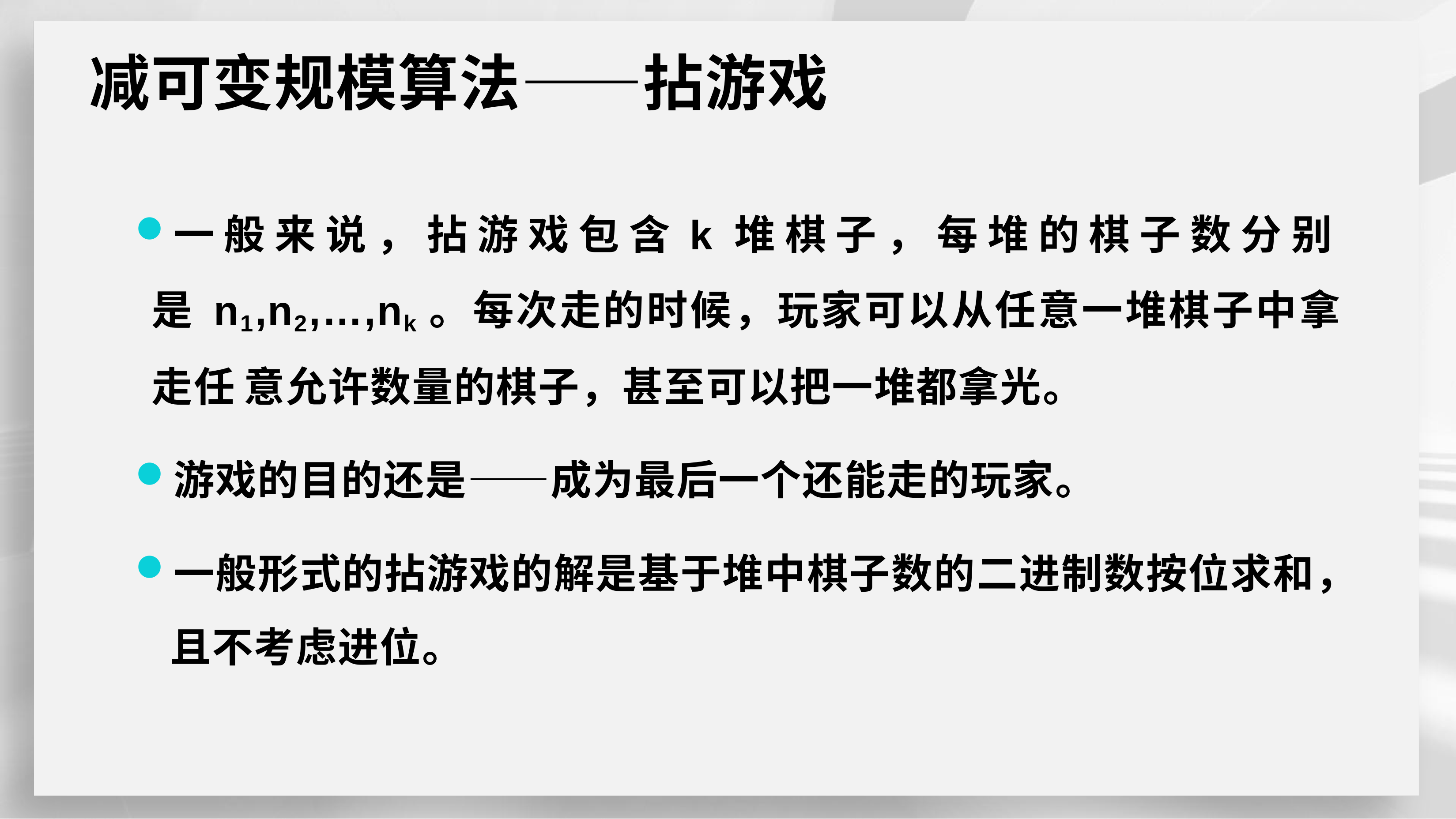

# 减可变规模算法——拈游戏
一般来说， 拈游戏包含k 堆棋子， 每堆的棋子数分别是 n1,n2,…,nk。每次走的时候，玩家可以从任意一堆棋子中拿走任 意允许数量的棋子，甚至可以把一堆都拿光。
游戏的目的还是——成为最后一个还能走的玩家。
一般形式的拈游戏的解是基于堆中棋子数的二进制数按位求和，  且不考虑进位。